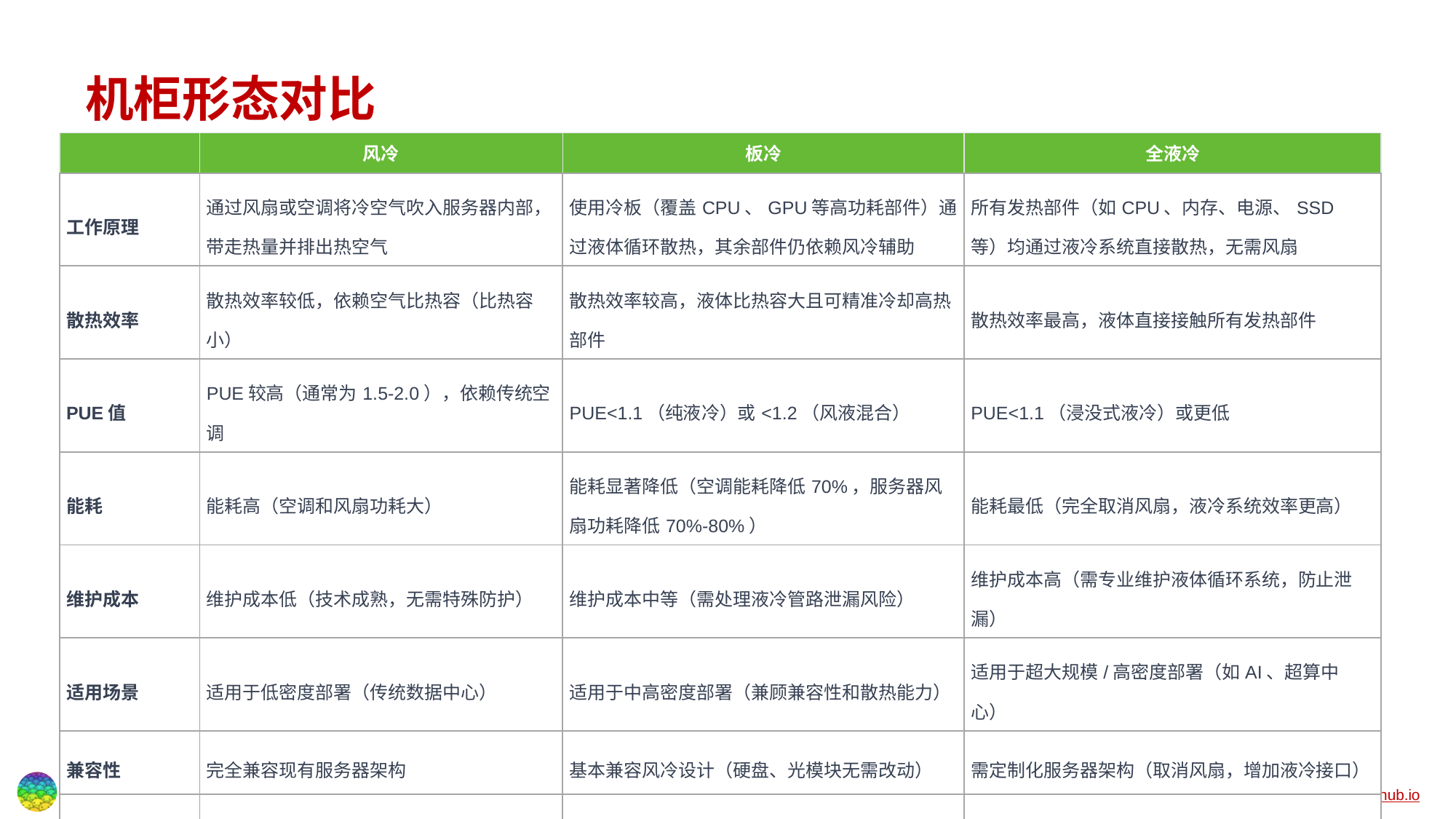

# 机柜形态对比
|  | 风冷 | 板冷 | 全液冷 |
| --- | --- | --- | --- |
| 工作原理 | 通过风扇或空调将冷空气吹入服务器内部，带走热量并排出热空气 | 使用冷板（覆盖CPU、GPU等高功耗部件）通过液体循环散热，其余部件仍依赖风冷辅助 | 所有发热部件（如CPU、内存、电源、SSD等）均通过液冷系统直接散热，无需风扇 |
| 散热效率 | 散热效率较低，依赖空气比热容（比热容小） | 散热效率较高，液体比热容大且可精准冷却高热部件 | 散热效率最高，液体直接接触所有发热部件 |
| PUE值 | PUE较高（通常为1.5-2.0），依赖传统空调 | PUE<1.1（纯液冷）或<1.2（风液混合） | PUE<1.1（浸没式液冷）或更低 |
| 能耗 | 能耗高（空调和风扇功耗大） | 能耗显著降低（空调能耗降低70%，服务器风扇功耗降低70%-80%） | 能耗最低（完全取消风扇，液冷系统效率更高） |
| 维护成本 | 维护成本低（技术成熟，无需特殊防护） | 维护成本中等（需处理液冷管路泄漏风险） | 维护成本高（需专业维护液体循环系统，防止泄漏） |
| 适用场景 | 适用于低密度部署（传统数据中心） | 适用于中高密度部署（兼顾兼容性和散热能力） | 适用于超大规模/高密度部署（如AI、超算中心） |
| 兼容性 | 完全兼容现有服务器架构 | 基本兼容风冷设计（硬盘、光模块无需改动） | 需定制化服务器架构（取消风扇，增加液冷接口） |
| 噪音水平 | 噪音高（风扇和空调运转） | 噪音中等（风扇减少，液冷泵噪音较低） | 噪音极低（无风扇运转） |
| 初期建设成本 | 成本低（无需复杂冷却系统） | 成本较高（需安装液冷管路和冷板） | 成本最高（需全系统液冷改造） |